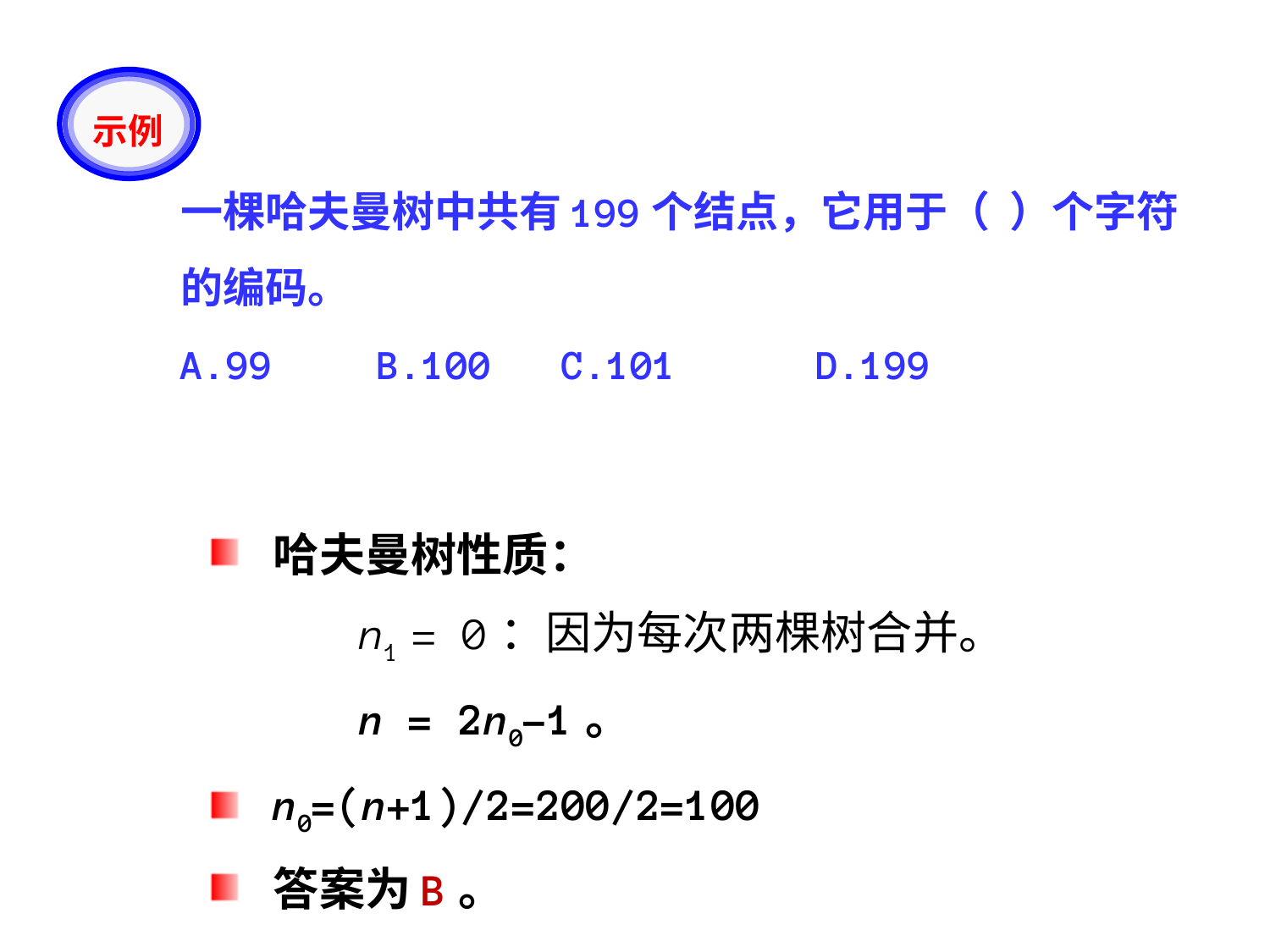

示例
一棵哈夫曼树中共有199个结点，它用于（  ）个字符的编码。
A.99	   B.100	C.101		D.199
哈夫曼树性质：
      n1 = 0：因为每次两棵树合并。
      n = 2n0-1。
n0=(n+1)/2=200/2=100
答案为B。